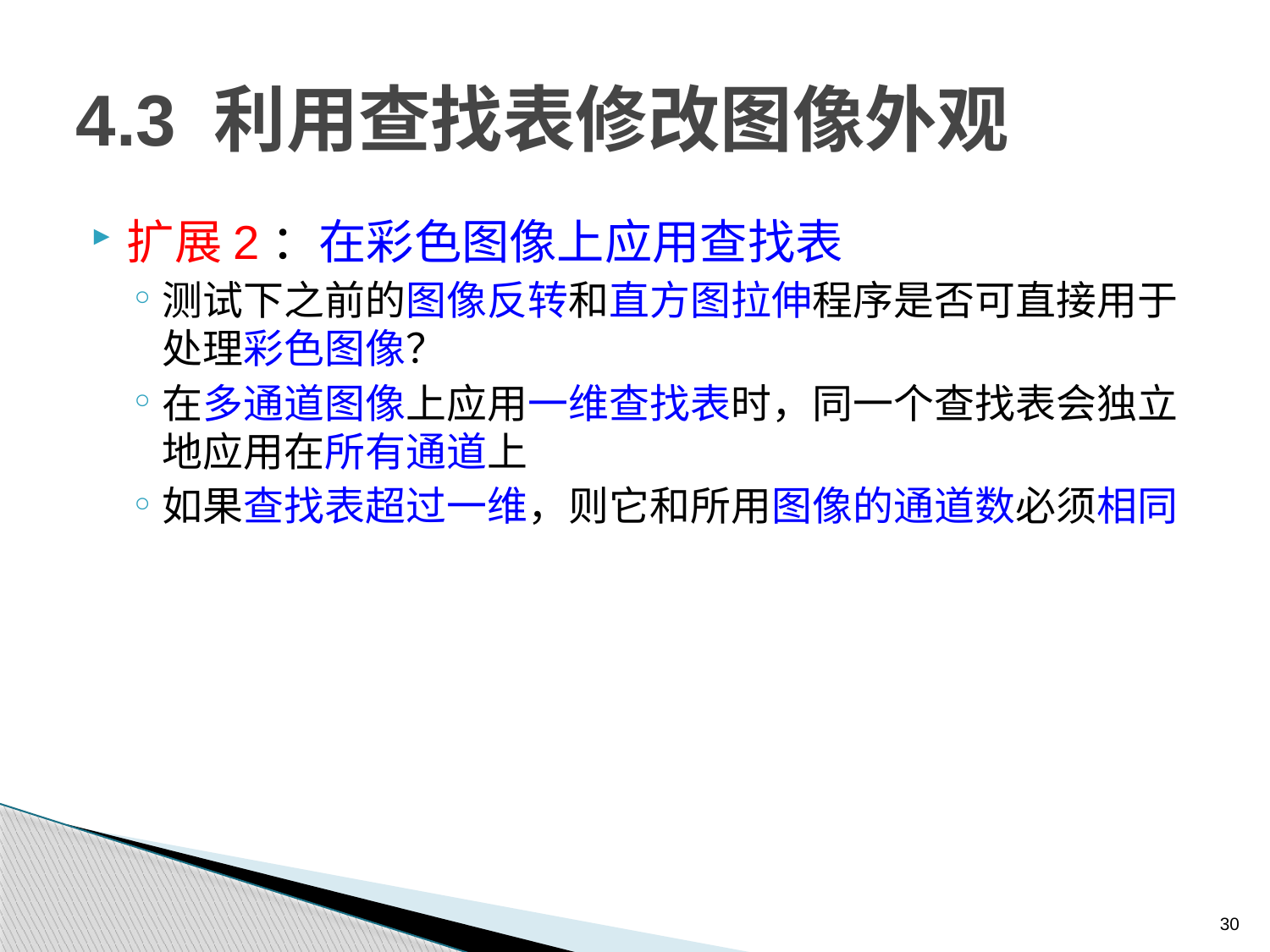

# 4.3 利用查找表修改图像外观
扩展2：在彩色图像上应用查找表
测试下之前的图像反转和直方图拉伸程序是否可直接用于处理彩色图像？
在多通道图像上应用一维查找表时，同一个查找表会独立地应用在所有通道上
如果查找表超过一维，则它和所用图像的通道数必须相同
30